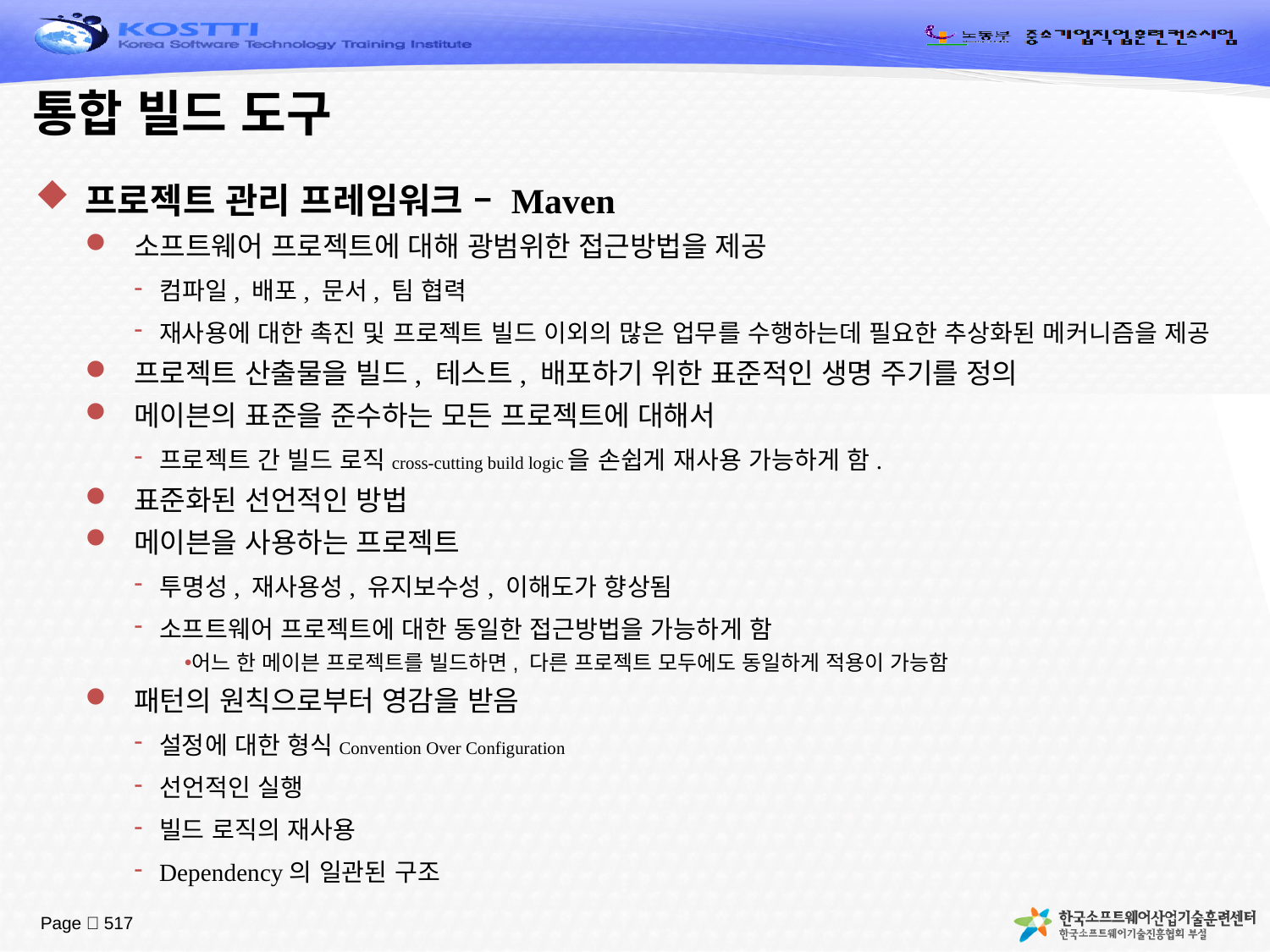

# 통합 빌드 도구
프로젝트 관리 프레임워크 – Maven
소프트웨어 프로젝트에 대해 광범위한 접근방법을 제공
컴파일, 배포, 문서, 팀 협력
재사용에 대한 촉진 및 프로젝트 빌드 이외의 많은 업무를 수행하는데 필요한 추상화된 메커니즘을 제공
프로젝트 산출물을 빌드, 테스트, 배포하기 위한 표준적인 생명 주기를 정의
메이븐의 표준을 준수하는 모든 프로젝트에 대해서
프로젝트 간 빌드 로직cross-cutting build logic을 손쉽게 재사용 가능하게 함.
표준화된 선언적인 방법
메이븐을 사용하는 프로젝트
투명성, 재사용성, 유지보수성, 이해도가 향상됨
소프트웨어 프로젝트에 대한 동일한 접근방법을 가능하게 함
어느 한 메이븐 프로젝트를 빌드하면, 다른 프로젝트 모두에도 동일하게 적용이 가능함
패턴의 원칙으로부터 영감을 받음
설정에 대한 형식Convention Over Configuration
선언적인 실행
빌드 로직의 재사용
Dependency의 일관된 구조